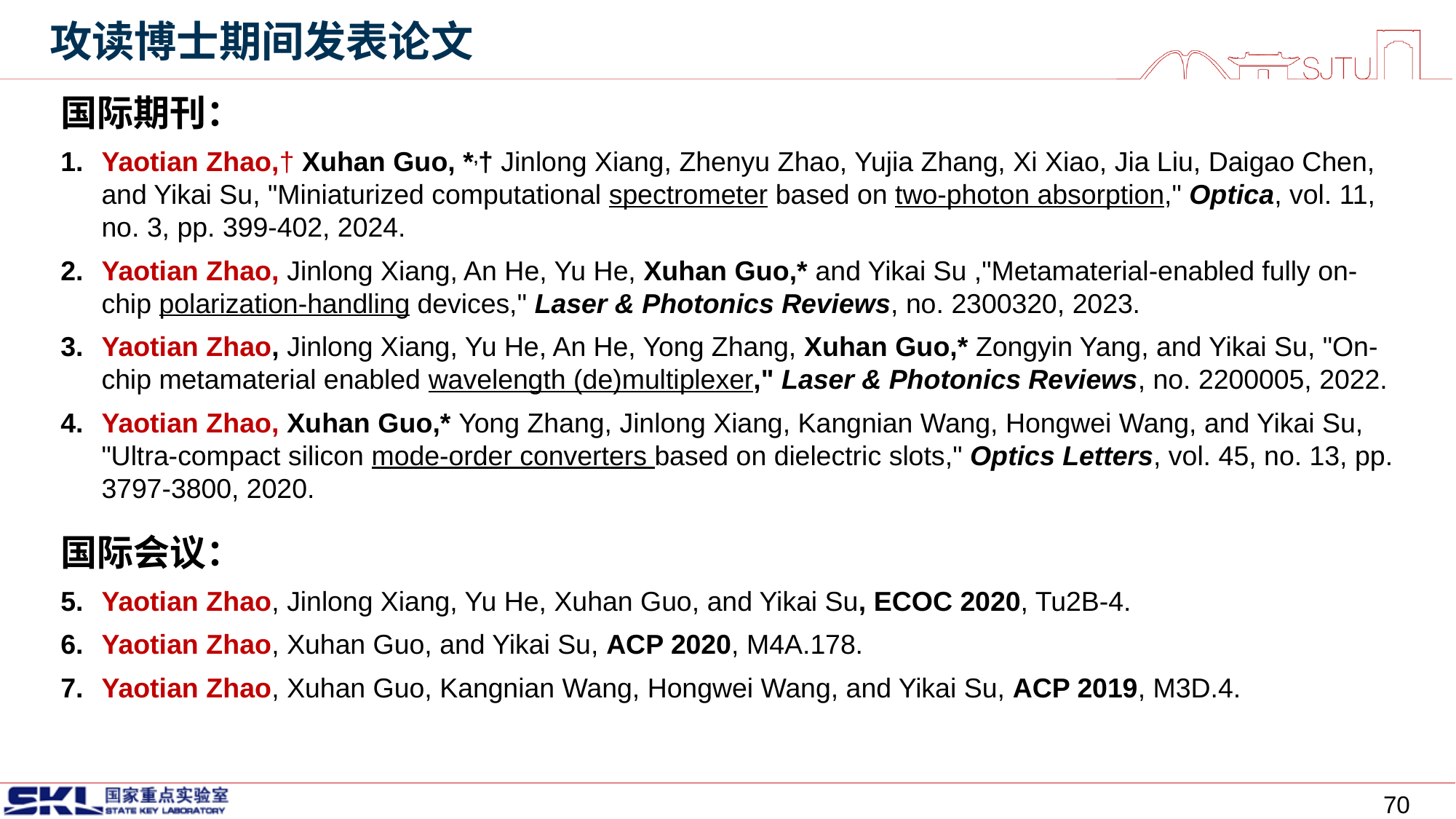

攻读博士期间发表论文
国际期刊：
Yaotian Zhao,† Xuhan Guo, *,† Jinlong Xiang, Zhenyu Zhao, Yujia Zhang, Xi Xiao, Jia Liu, Daigao Chen, and Yikai Su, "Miniaturized computational spectrometer based on two-photon absorption," Optica, vol. 11, no. 3, pp. 399-402, 2024.
Yaotian Zhao, Jinlong Xiang, An He, Yu He, Xuhan Guo,* and Yikai Su ,"Metamaterial-enabled fully on-chip polarization-handling devices," Laser & Photonics Reviews, no. 2300320, 2023.
Yaotian Zhao, Jinlong Xiang, Yu He, An He, Yong Zhang, Xuhan Guo,* Zongyin Yang, and Yikai Su, "On-chip metamaterial enabled wavelength (de)multiplexer," Laser & Photonics Reviews, no. 2200005, 2022.
Yaotian Zhao, Xuhan Guo,* Yong Zhang, Jinlong Xiang, Kangnian Wang, Hongwei Wang, and Yikai Su, "Ultra-compact silicon mode-order converters based on dielectric slots," Optics Letters, vol. 45, no. 13, pp. 3797-3800, 2020.
国际会议：
Yaotian Zhao, Jinlong Xiang, Yu He, Xuhan Guo, and Yikai Su, ECOC 2020, Tu2B-4.
Yaotian Zhao, Xuhan Guo, and Yikai Su, ACP 2020, M4A.178.
Yaotian Zhao, Xuhan Guo, Kangnian Wang, Hongwei Wang, and Yikai Su, ACP 2019, M3D.4.